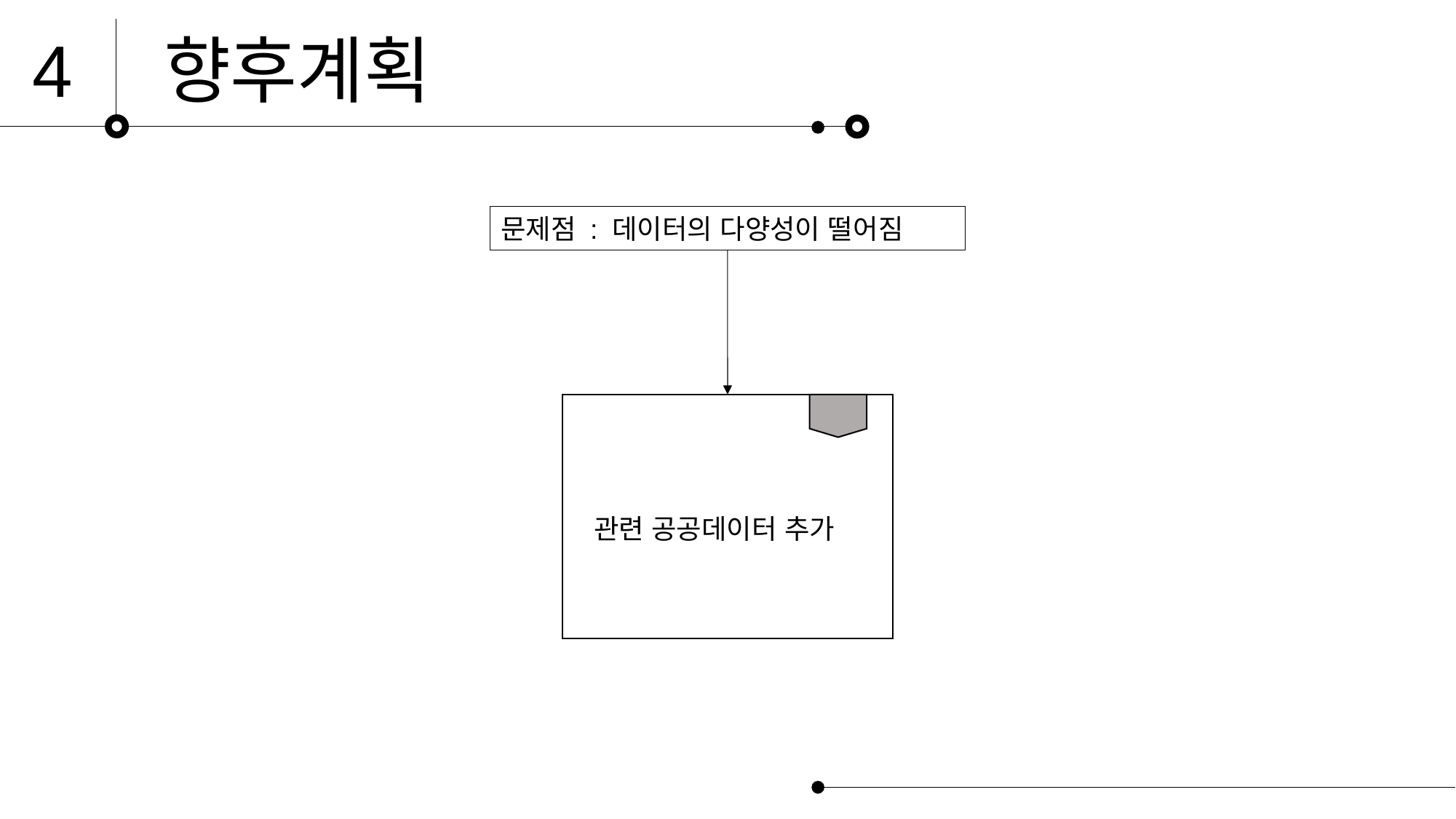

4
향후계획
2
문제점 : 데이터의 다양성이 떨어짐
2

관련 공공데이터 추가